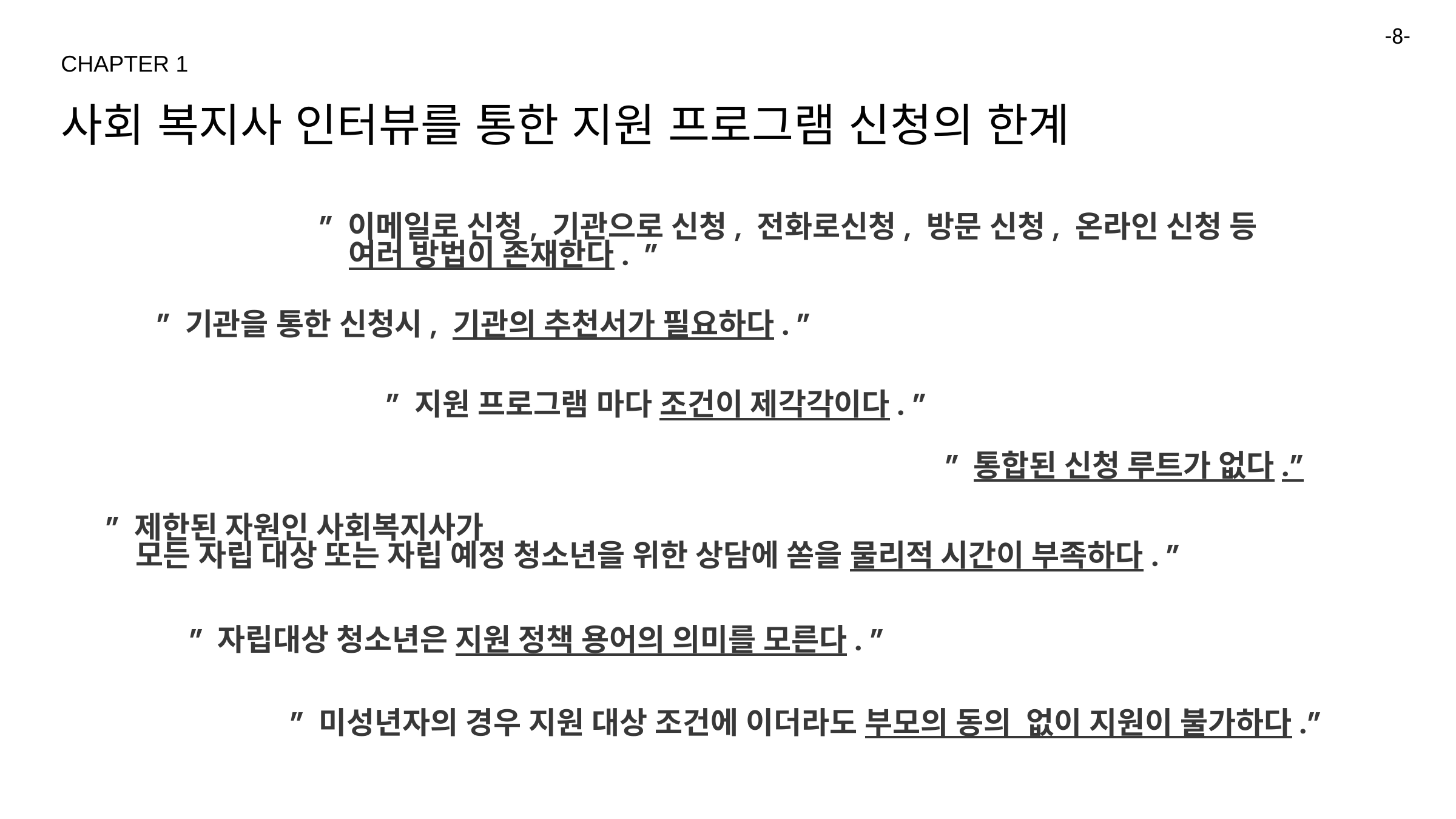

-8-
CHAPTER 1
사회 복지사 인터뷰를 통한 지원 프로그램 신청의 한계
” 이메일로 신청, 기관으로 신청, 전화로신청, 방문 신청, 온라인 신청 등
   여러 방법이 존재한다.  ”
” 기관을 통한 신청시, 기관의 추천서가 필요하다. ”
” 지원 프로그램 마다 조건이 제각각이다. ”
” 통합된 신청 루트가 없다.”
” 제한된 자원인 사회복지사가
   모든 자립 대상 또는 자립 예정 청소년을 위한 상담에 쏟을 물리적 시간이 부족하다. ”
” 자립대상 청소년은 지원 정책 용어의 의미를 모른다. ”
” 미성년자의 경우 지원 대상 조건에 이더라도 부모의 동의  없이 지원이 불가하다.”